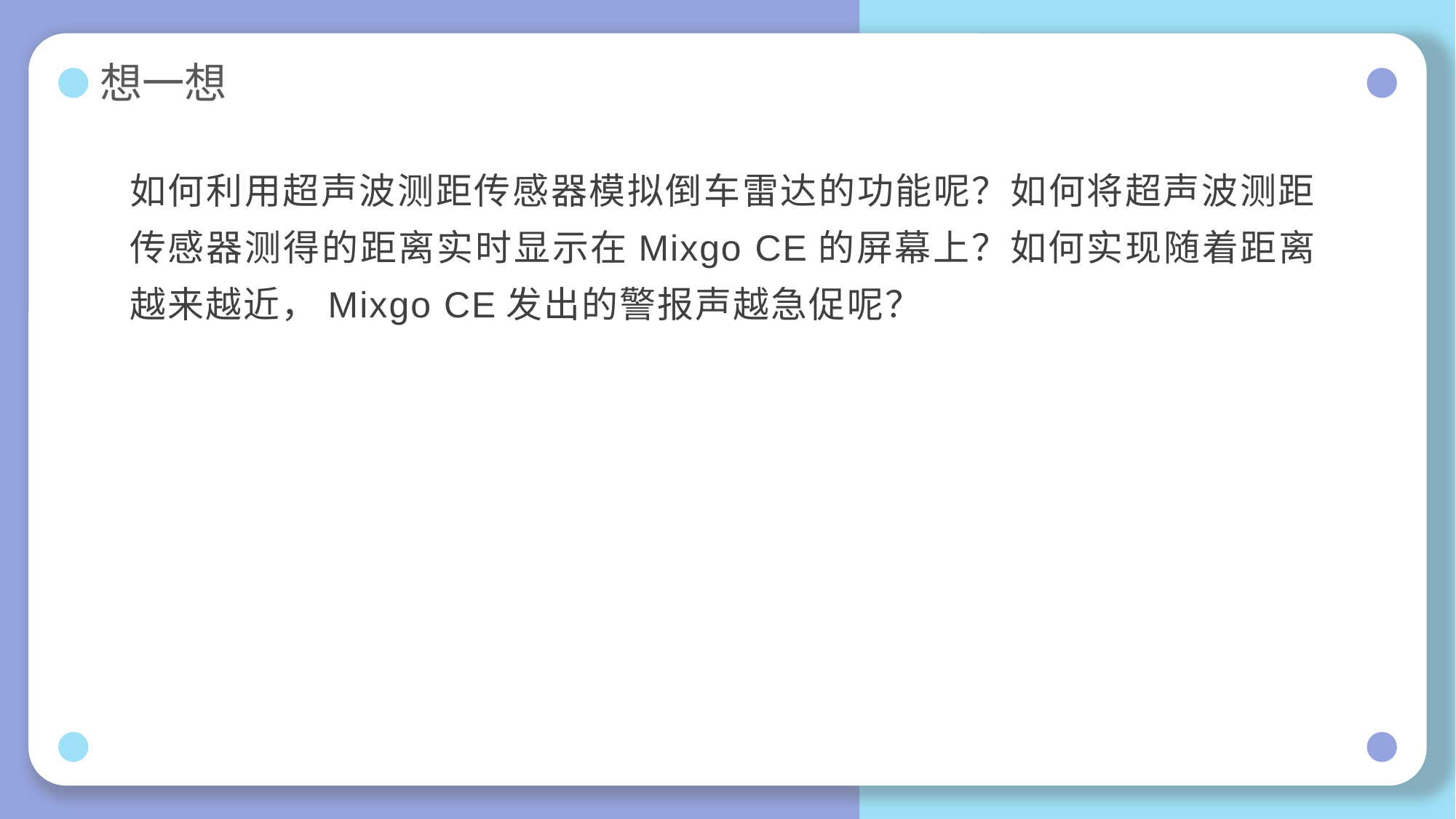

# 想一想
如何利用超声波测距传感器模拟倒车雷达的功能呢？如何将超声波测距传感器测得的距离实时显示在Mixgo CE的屏幕上？如何实现随着距离越来越近，Mixgo CE发出的警报声越急促呢？